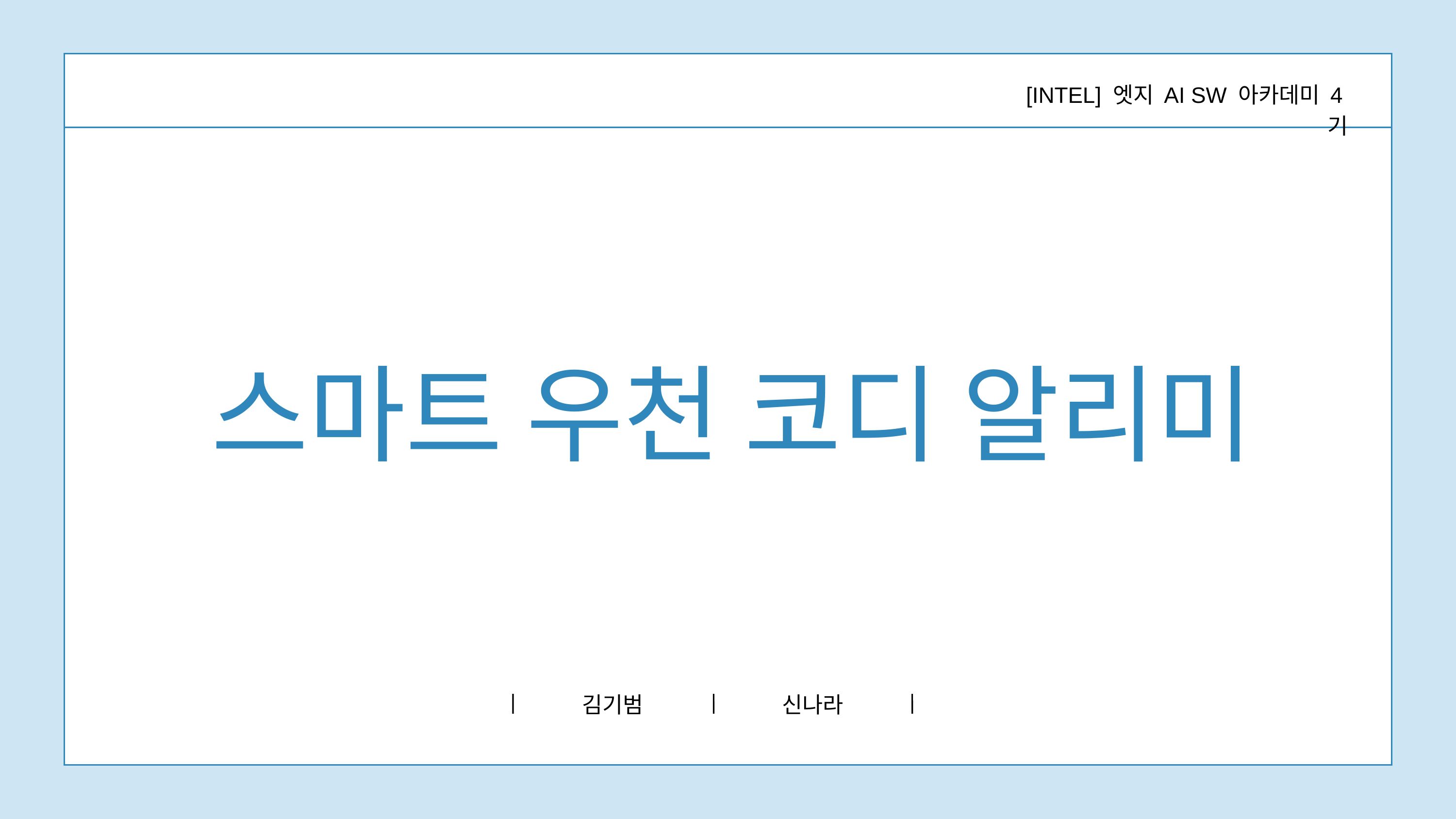

[INTEL] 엣지 AI SW 아카데미 4기

스마트 우천 코디 알리미
김기범
신나라